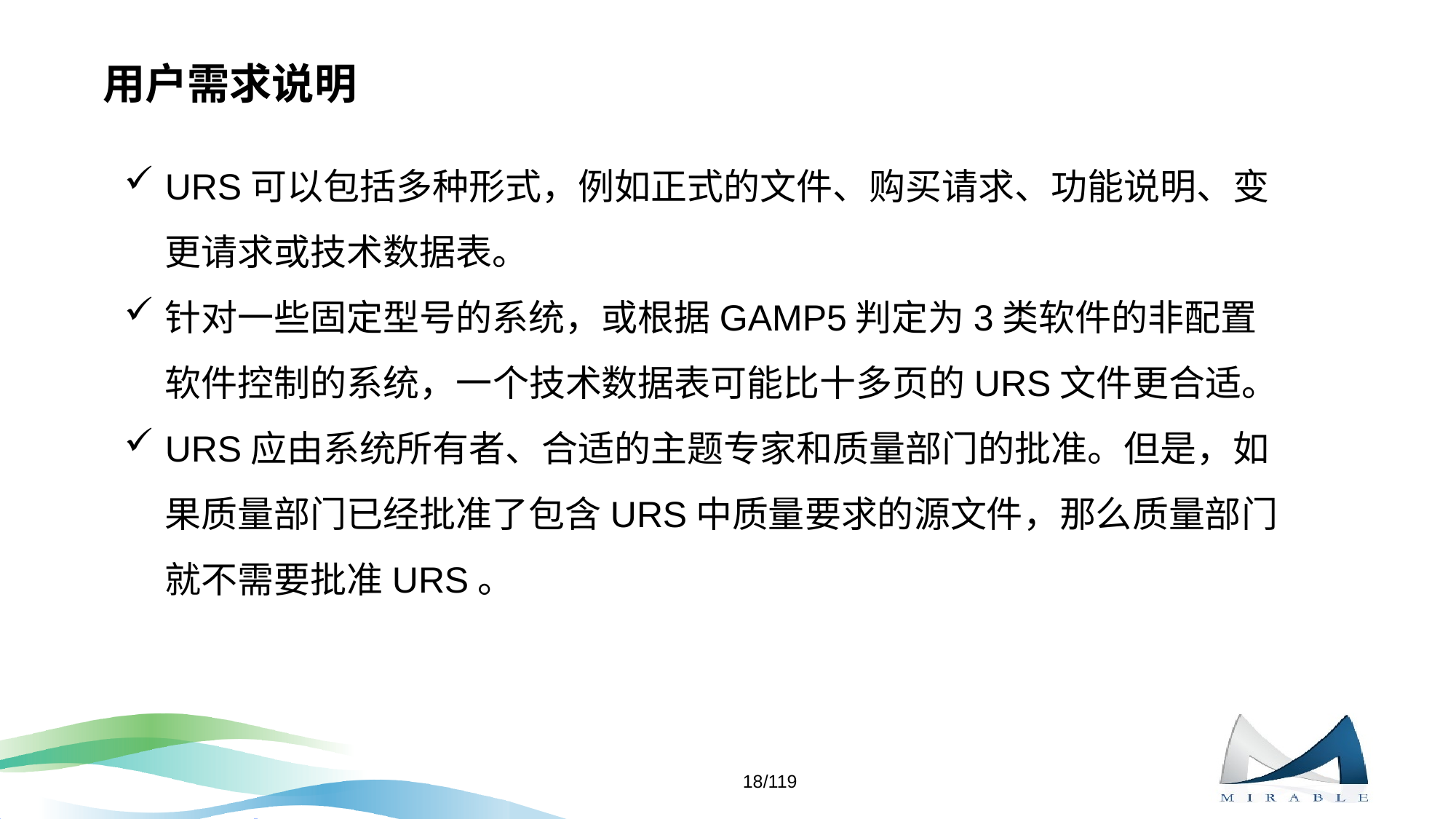

# 用户需求说明
URS可以包括多种形式，例如正式的文件、购买请求、功能说明、变更请求或技术数据表。
针对一些固定型号的系统，或根据GAMP5判定为3类软件的非配置软件控制的系统，一个技术数据表可能比十多页的URS文件更合适。
URS应由系统所有者、合适的主题专家和质量部门的批准。但是，如果质量部门已经批准了包含URS中质量要求的源文件，那么质量部门就不需要批准URS。
18/119